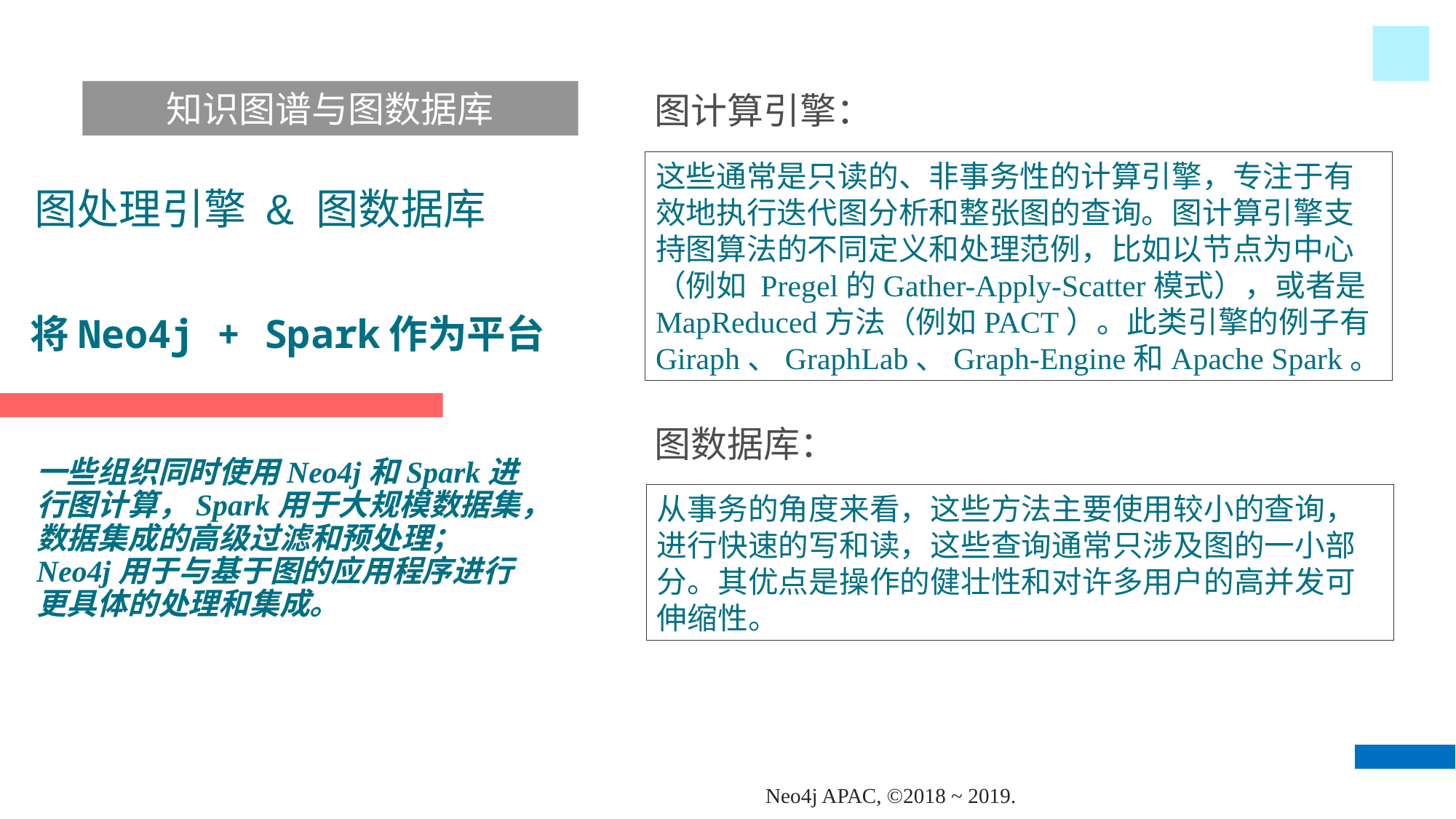

知识图谱与图数据库
图计算引擎：
这些通常是只读的、非事务性的计算引擎，专注于有效地执行迭代图分析和整张图的查询。图计算引擎支持图算法的不同定义和处理范例，比如以节点为中心（例如 Pregel的Gather-Apply-Scatter模式），或者是MapReduced方法（例如PACT）。此类引擎的例子有Giraph、GraphLab、Graph-Engine和Apache Spark。
图处理引擎 & 图数据库
# 将Neo4j + Spark作为平台
图数据库：
一些组织同时使用Neo4j和Spark进行图计算，Spark用于大规模数据集，数据集成的高级过滤和预处理；Neo4j用于与基于图的应用程序进行更具体的处理和集成。

从事务的角度来看，这些方法主要使用较小的查询，进行快速的写和读，这些查询通常只涉及图的一小部分。其优点是操作的健壮性和对许多用户的高并发可伸缩性。